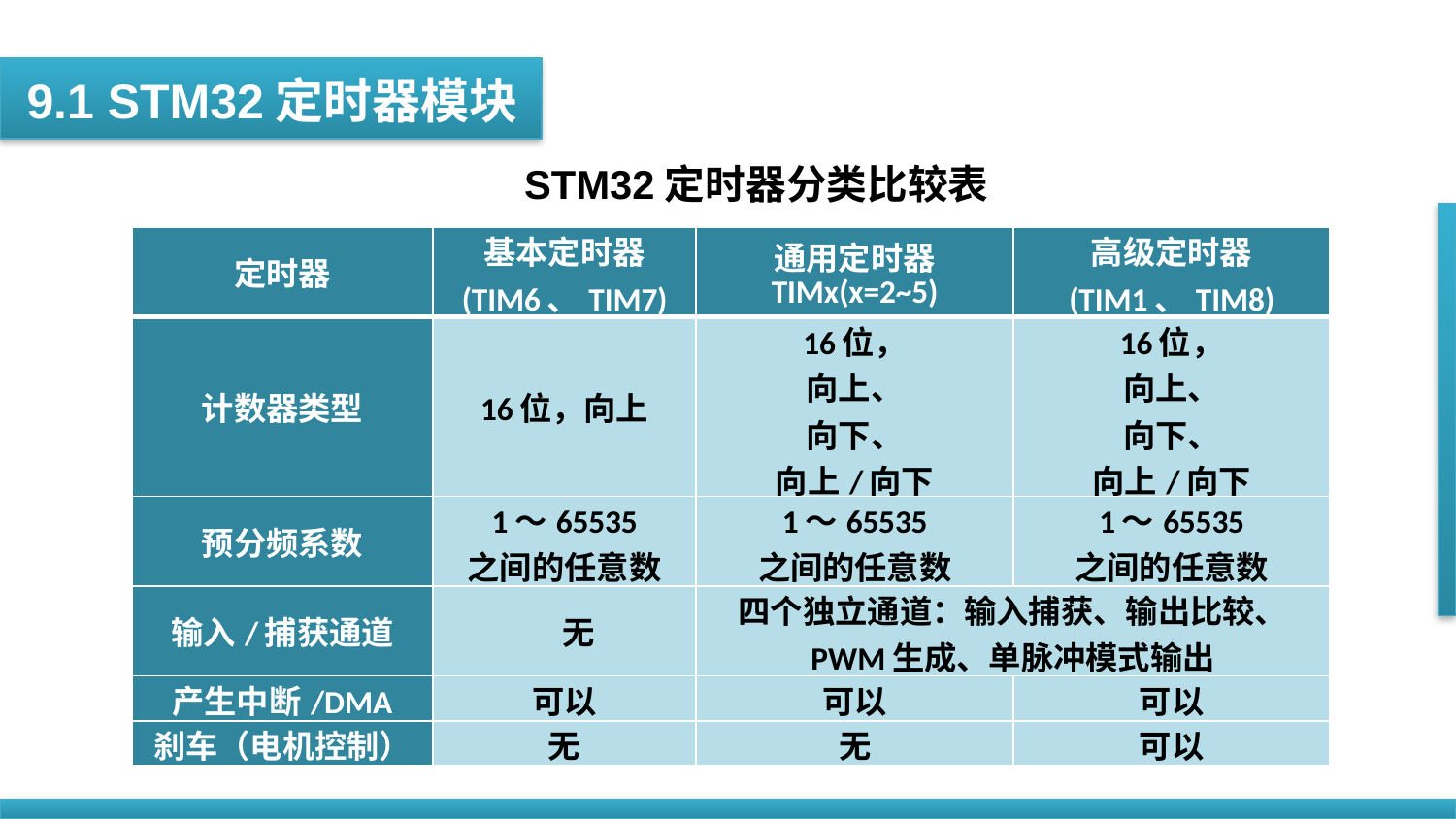

9.1 STM32定时器模块
STM32定时器分类比较表
| 定时器 | 基本定时器 (TIM6、TIM7) | 通用定时器 TIMx(x=2~5) | 高级定时器 (TIM1、TIM8) |
| --- | --- | --- | --- |
| 计数器类型 | 16位，向上 | 16位， 向上、 向下、 向上/向下 | 16位， 向上、 向下、 向上/向下 |
| 预分频系数 | 1～65535 之间的任意数 | 1～65535 之间的任意数 | 1～65535 之间的任意数 |
| 输入/捕获通道 | 无 | 四个独立通道：输入捕获、输出比较、 PWM生成、单脉冲模式输出 |  |
| 产生中断/DMA | 可以 | 可以 | 可以 |
| 刹车（电机控制） | 无 | 无 | 可以 |